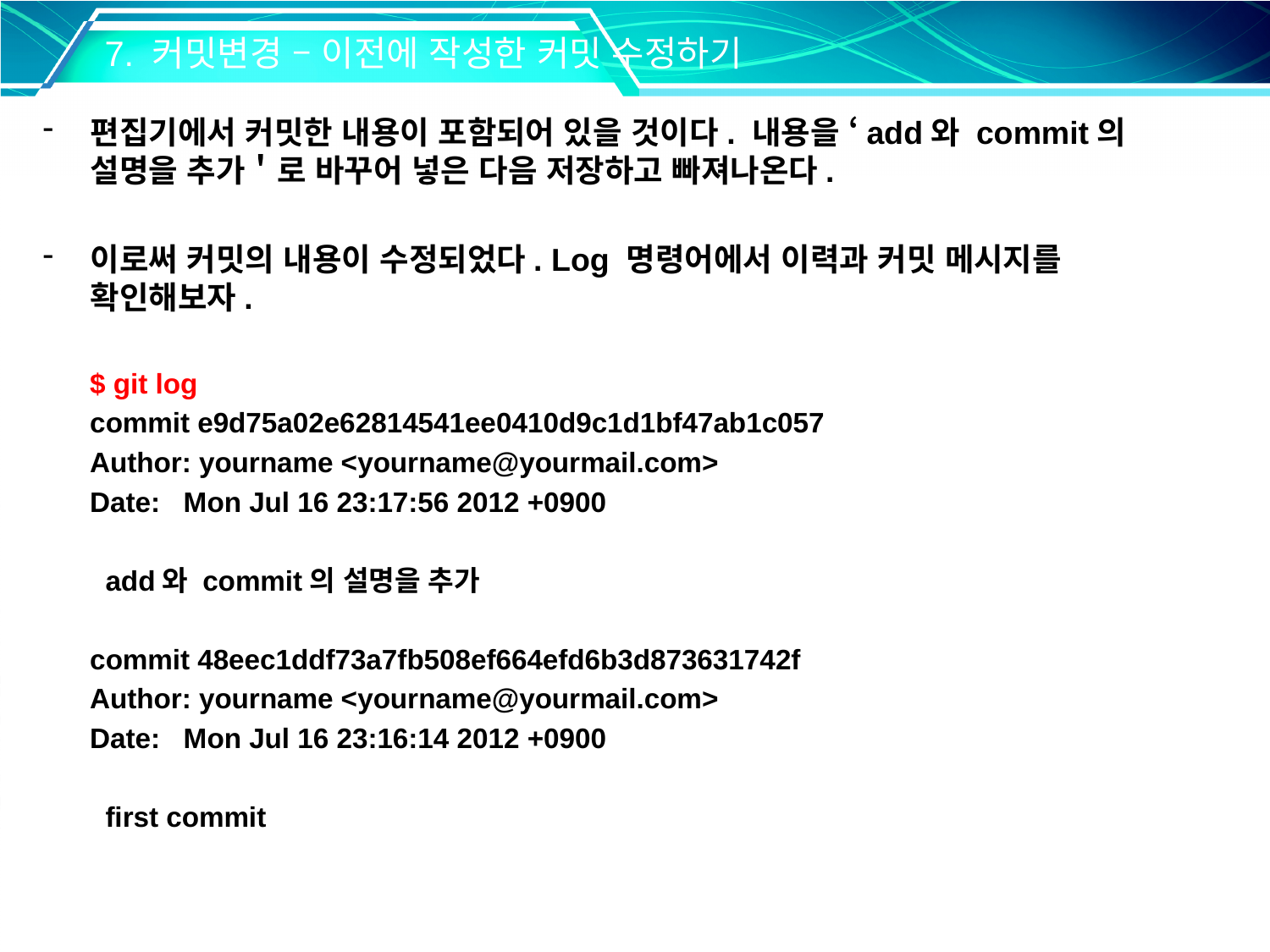

7. 커밋변경 – 이전에 작성한 커밋 수정하기
편집기에서 커밋한 내용이 포함되어 있을 것이다. 내용을 ‘add와 commit의 설명을 추가＇로 바꾸어 넣은 다음 저장하고 빠져나온다.

이로써 커밋의 내용이 수정되었다. Log 명령어에서 이력과 커밋 메시지를 확인해보자.

      $ git log
      commit e9d75a02e62814541ee0410d9c1d1bf47ab1c057
      Author: yourname <yourname@yourmail.com>
      Date:   Mon Jul 16 23:17:56 2012 +0900

        add와 commit의 설명을 추가

      commit 48eec1ddf73a7fb508ef664efd6b3d873631742f
      Author: yourname <yourname@yourmail.com>
      Date:   Mon Jul 16 23:16:14 2012 +0900

        first commit